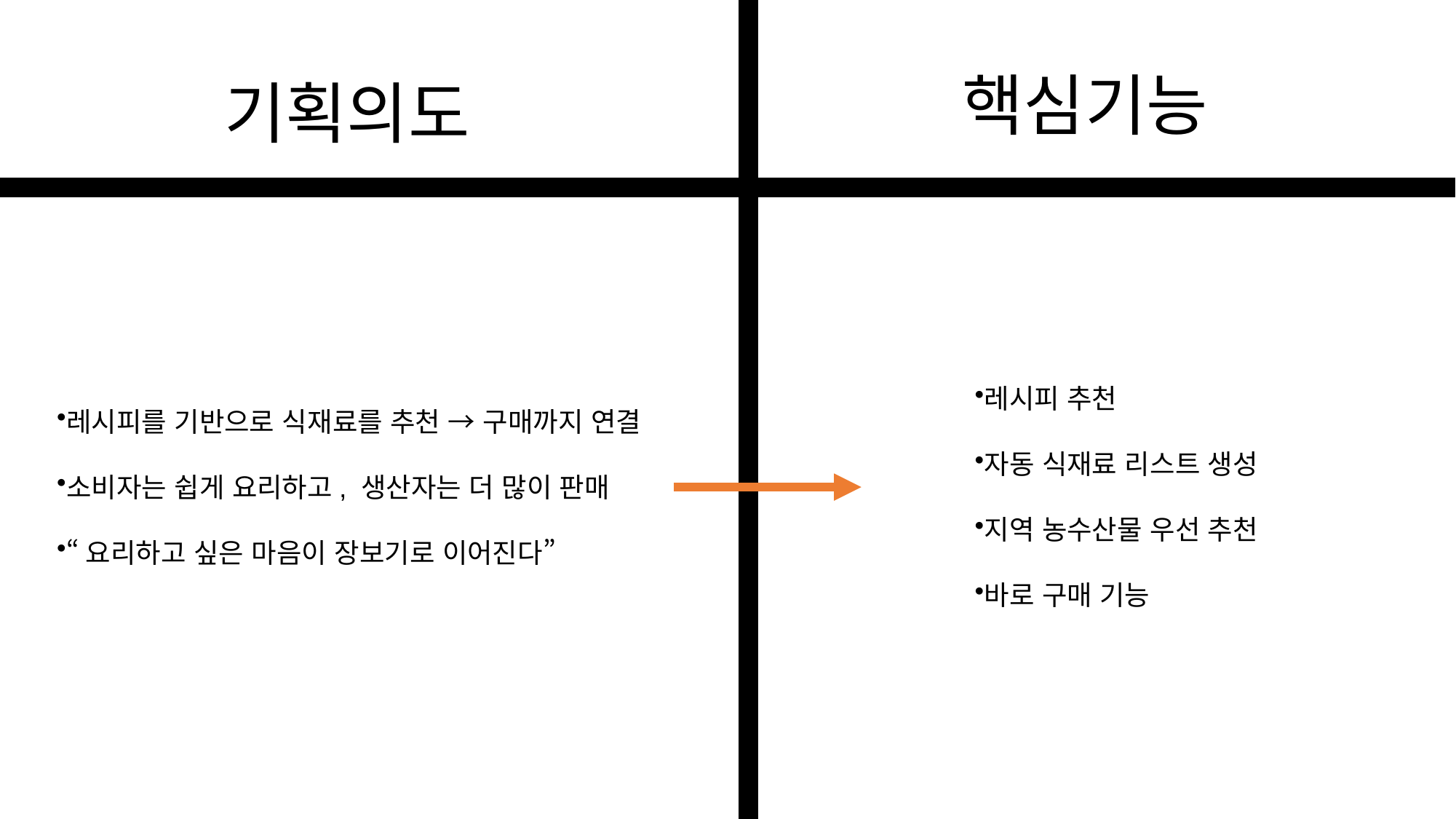

핵심기능
# 기획의도

레시피 추천

자동 식재료 리스트 생성

지역 농수산물 우선 추천

바로 구매 기능

레시피를 기반으로 식재료를 추천 → 구매까지 연결

소비자는 쉽게 요리하고, 생산자는 더 많이 판매

“요리하고 싶은 마음이 장보기로 이어진다”